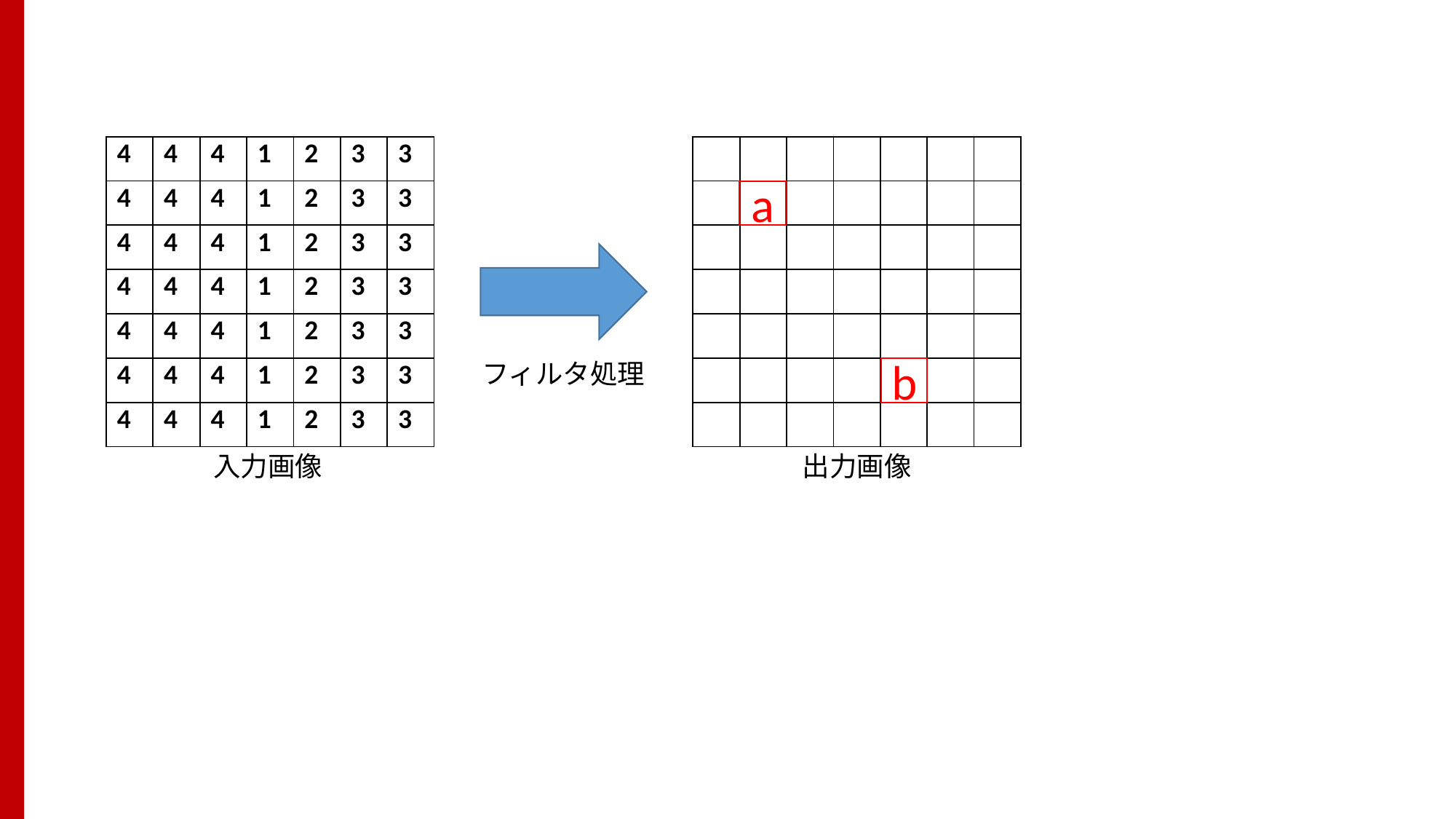

| 4 | 4 | 4 | 1 | 2 | 3 | 3 |
| --- | --- | --- | --- | --- | --- | --- |
| 4 | 4 | 4 | 1 | 2 | 3 | 3 |
| 4 | 4 | 4 | 1 | 2 | 3 | 3 |
| 4 | 4 | 4 | 1 | 2 | 3 | 3 |
| 4 | 4 | 4 | 1 | 2 | 3 | 3 |
| 4 | 4 | 4 | 1 | 2 | 3 | 3 |
| 4 | 4 | 4 | 1 | 2 | 3 | 3 |
|  |  |  |  |  |  |  |
| --- | --- | --- | --- | --- | --- | --- |
|  |  |  |  |  |  |  |
|  |  |  |  |  |  |  |
|  |  |  |  |  |  |  |
|  |  |  |  |  |  |  |
|  |  |  |  |  |  |  |
|  |  |  |  |  |  |  |
a

フィルタ処理
b
入力画像
出力画像